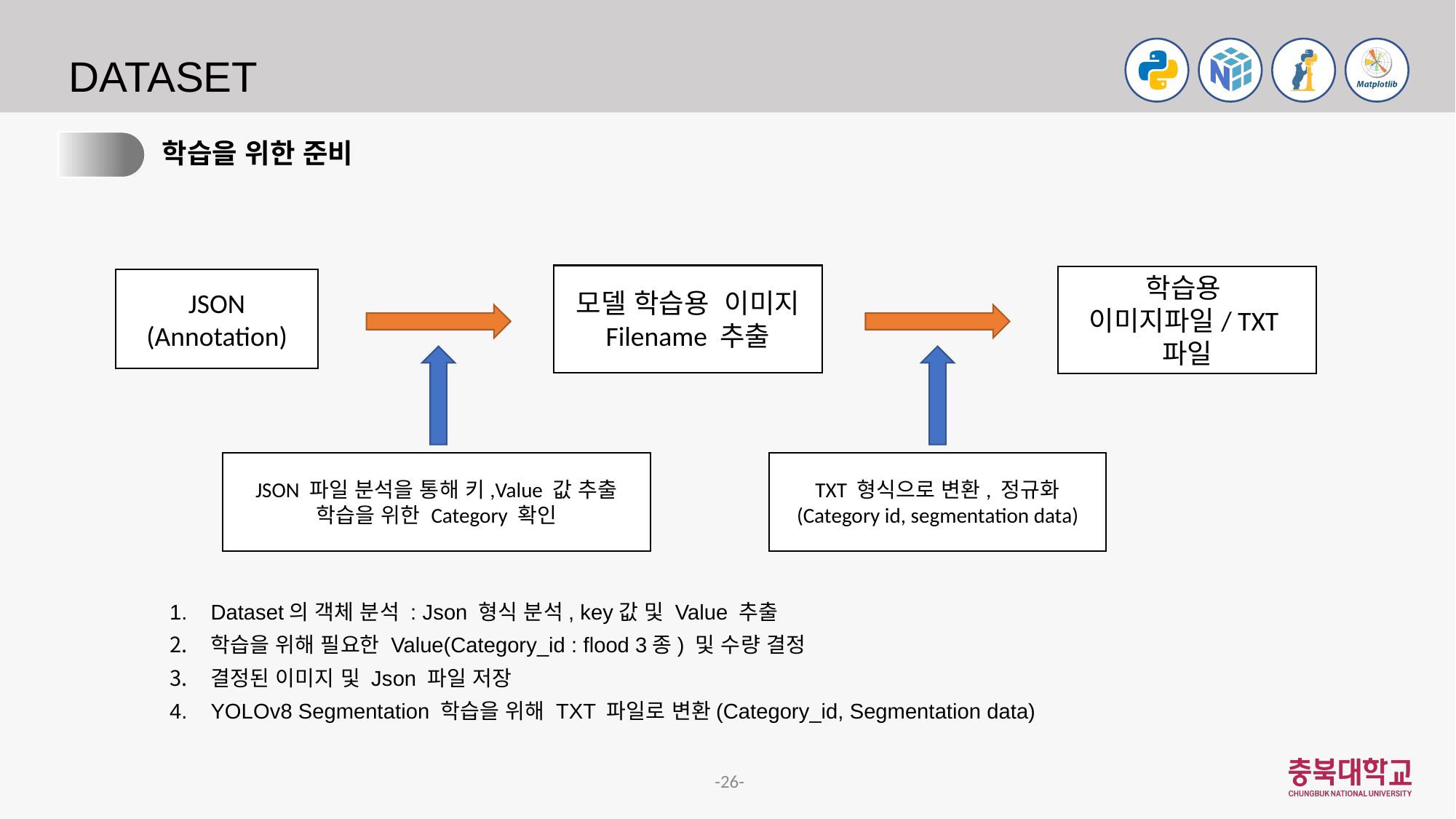

# DATASET

3.
학습을 위한 준비
모델 학습용  이미지 Filename 추출
학습용
이미지파일/ TXT파일
JSON
(Annotation)

JSON 파일 분석을 통해 키,Value 값 추출
학습을 위한 Category 확인
TXT 형식으로 변환, 정규화
(Category id, segmentation data)
Dataset의 객체 분석 : Json 형식 분석, key값 및 Value 추출
학습을 위해 필요한 Value(Category_id : flood 3종) 및 수량 결정
결정된 이미지 및 Json 파일 저장
YOLOv8 Segmentation 학습을 위해 TXT 파일로 변환(Category_id, Segmentation data)
-26-